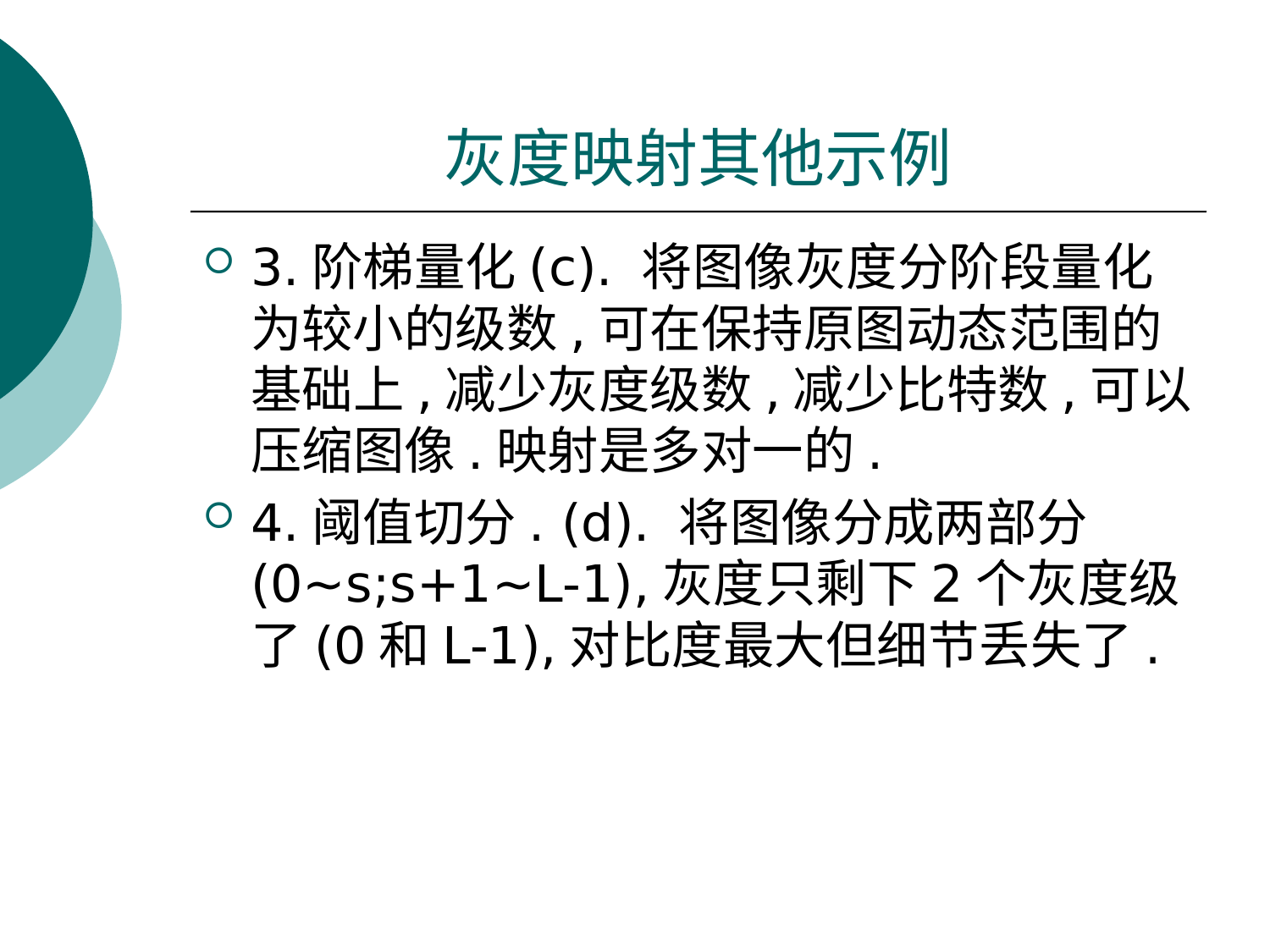

# 灰度映射其他示例
3.阶梯量化(c). 将图像灰度分阶段量化为较小的级数,可在保持原图动态范围的基础上,减少灰度级数,减少比特数,可以压缩图像.映射是多对一的.
4.阈值切分. (d). 将图像分成两部分(0~s;s+1~L-1),灰度只剩下2个灰度级了(0和L-1),对比度最大但细节丢失了.
38